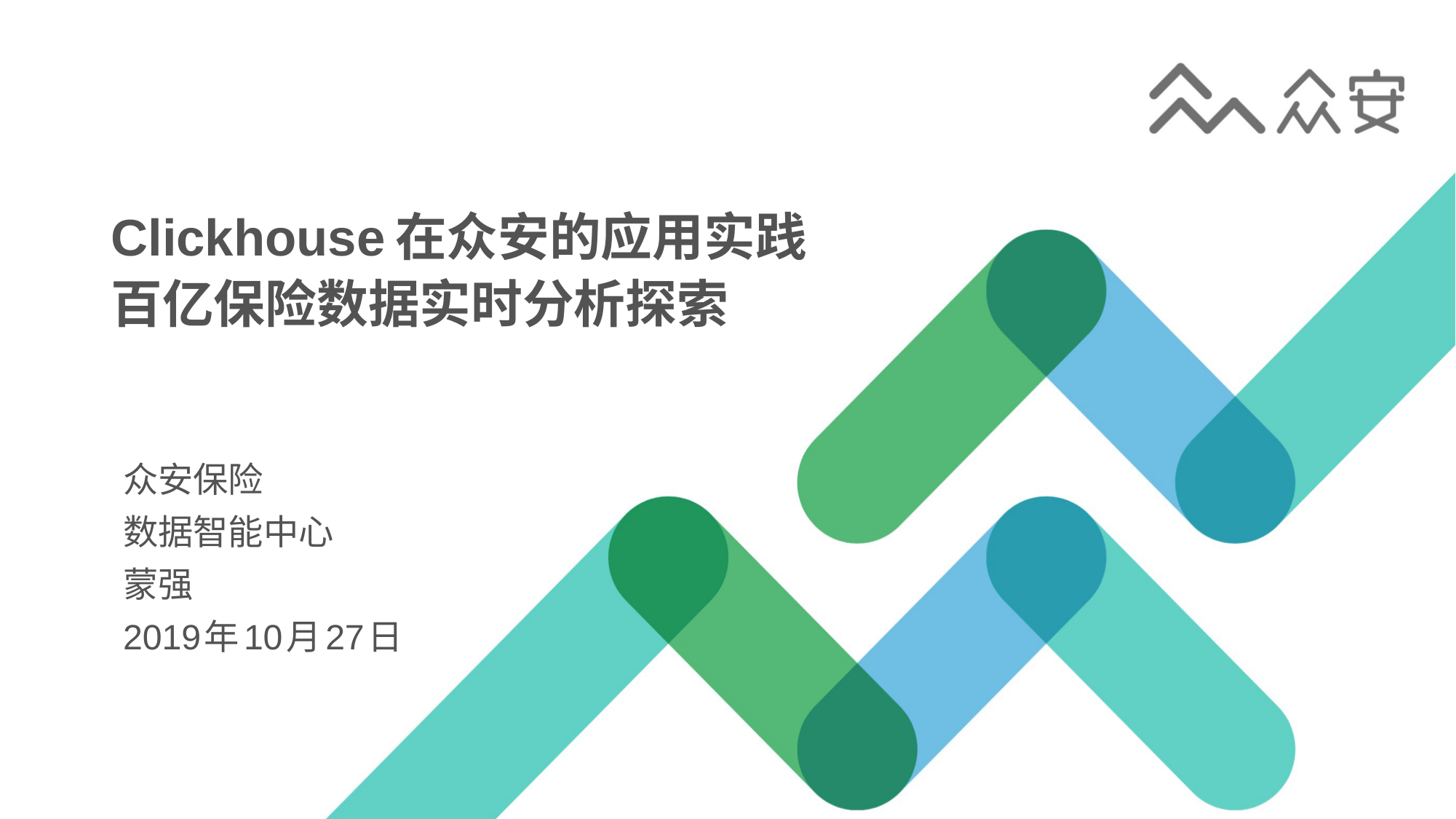

# Clickhouse在众安的应用实践 百亿保险数据实时分析探索

众安保险
数据智能中心
蒙强
2019年10月27日